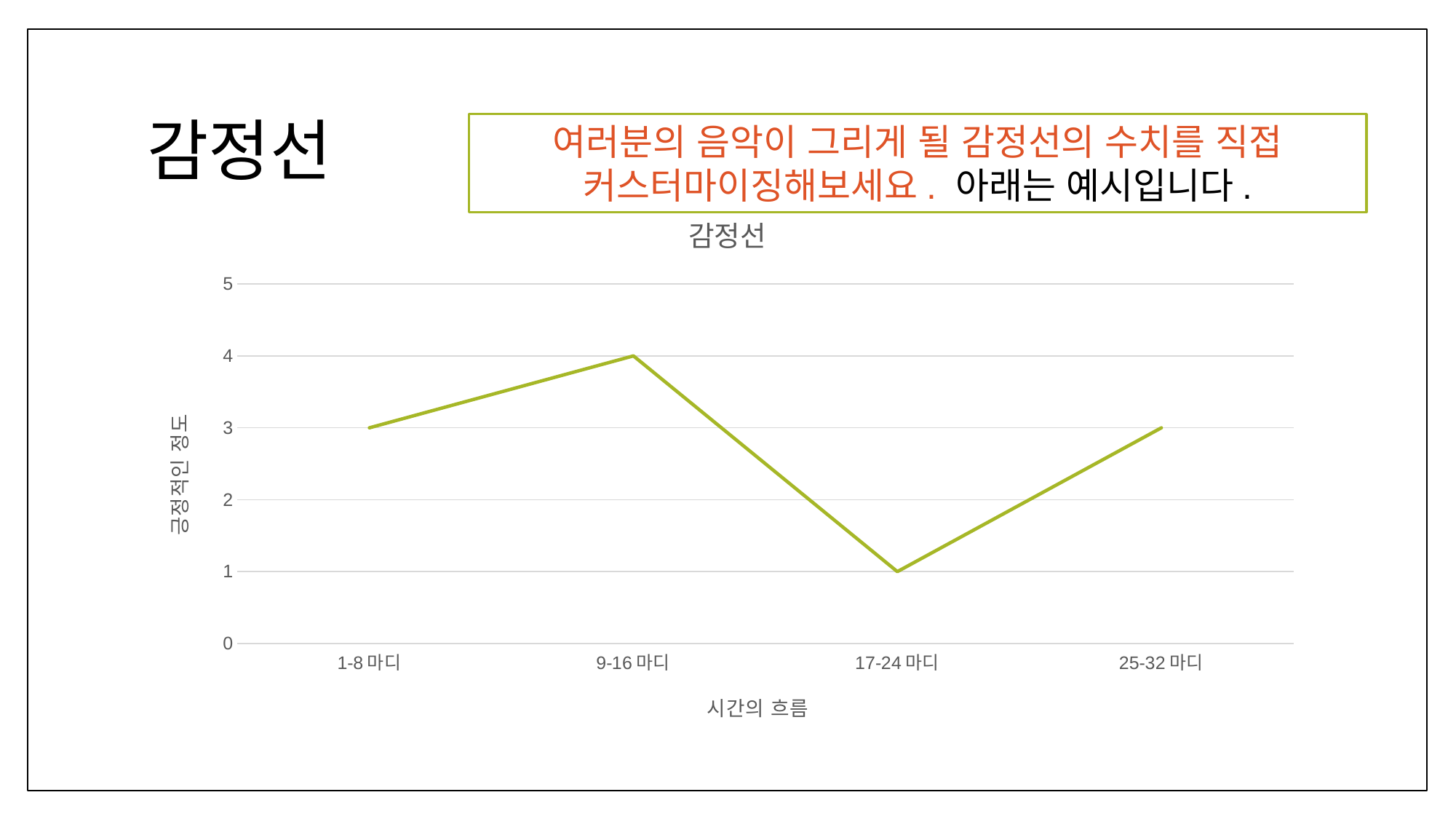

# 감정선
여러분의 음악이 그리게 될 감정선의 수치를 직접 커스터마이징해보세요. 아래는 예시입니다.

### Chart: 감정선

| Category | 감정선 1 |
|---|---|
| 1-8마디 | 3.0 |
| 9-16마디 | 4.0 |
| 17-24마디 | 1.0 |
| 25-32마디 | 3.0 |